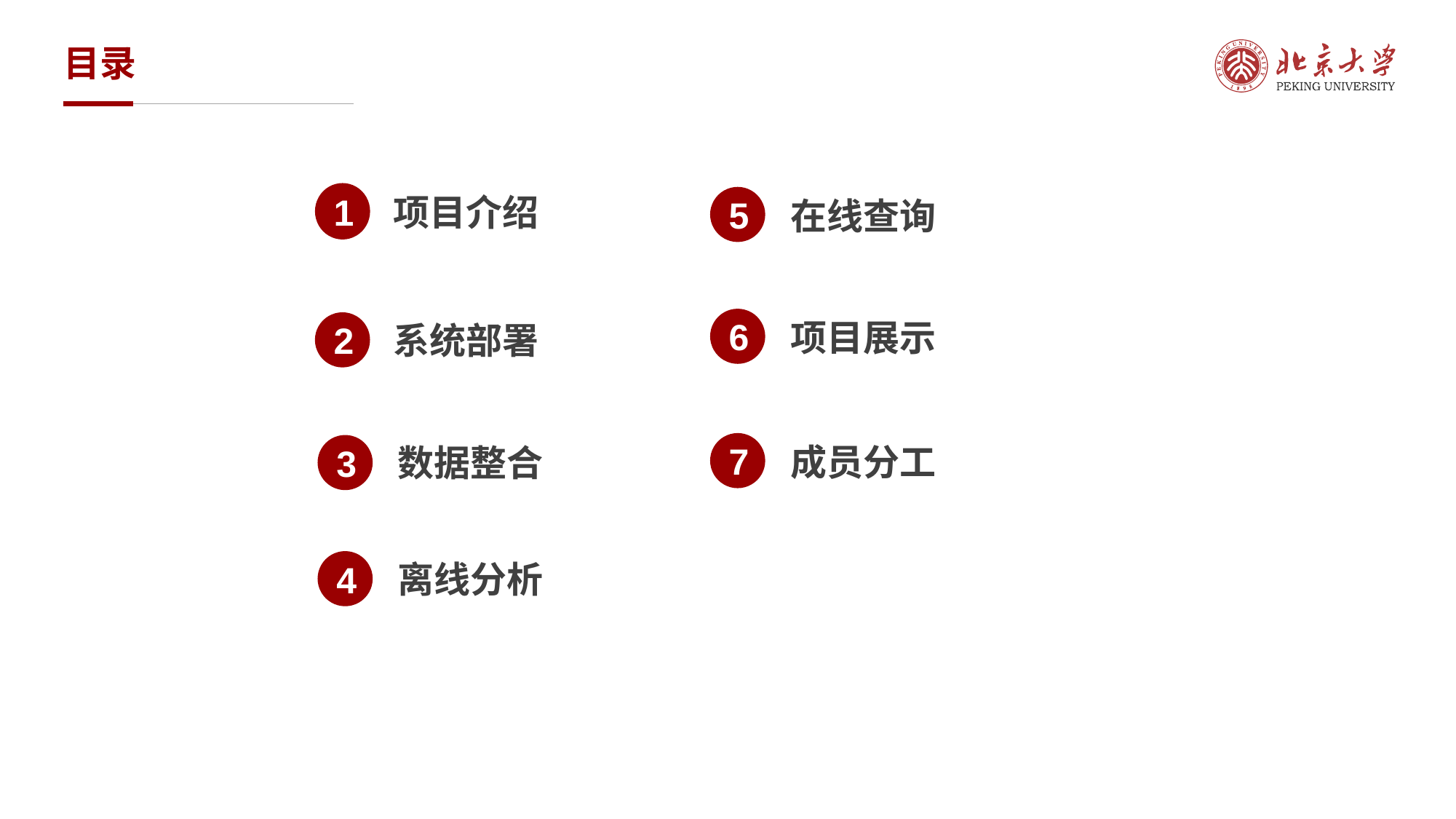

目录

1
项目介绍
5
在线查询
6
项目展示
2
系统部署
7
成员分工
3
数据整合
4
离线分析